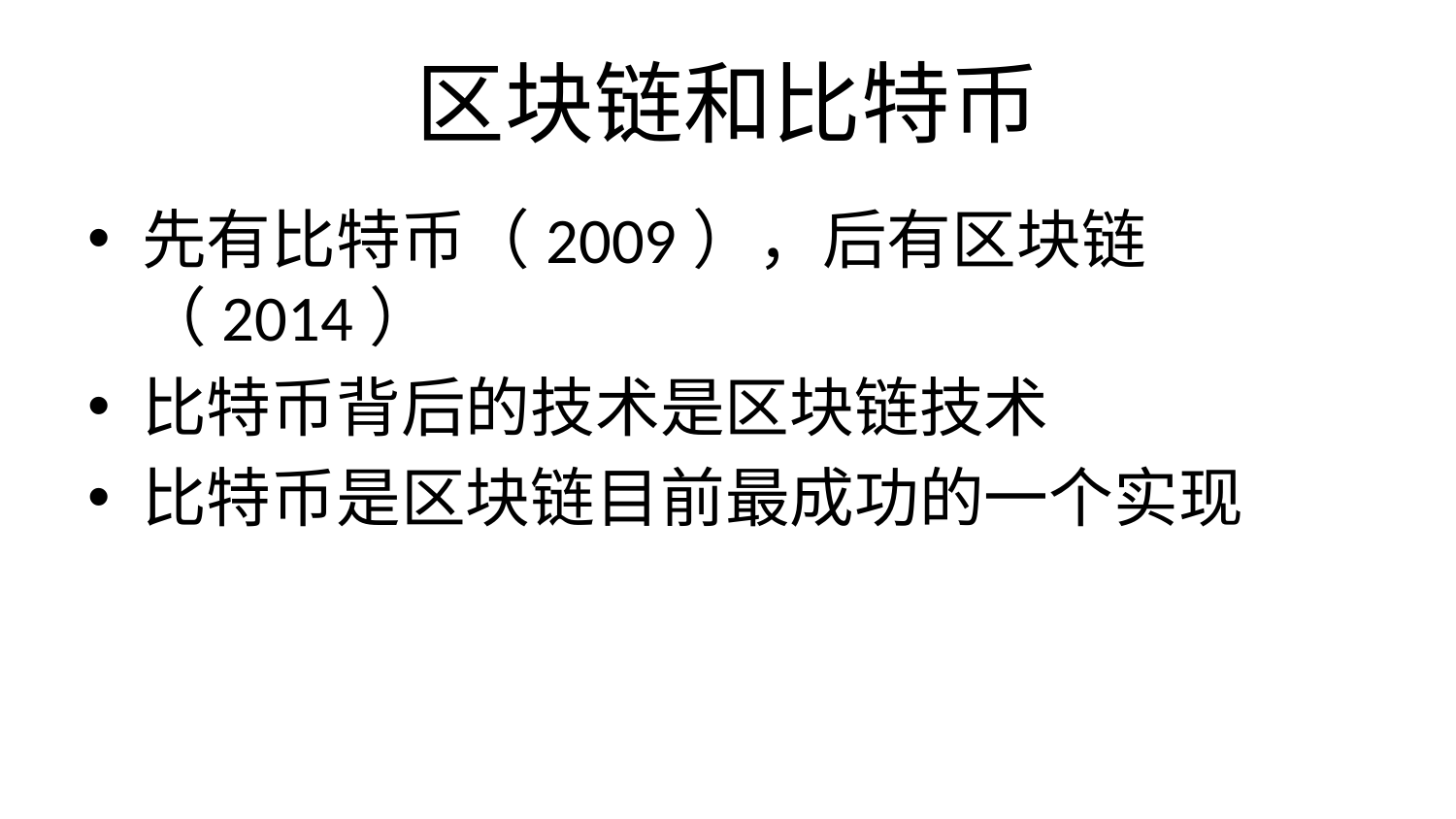

# 区块链和比特币
先有比特币（2009），后有区块链（2014）
比特币背后的技术是区块链技术
比特币是区块链目前最成功的一个实现